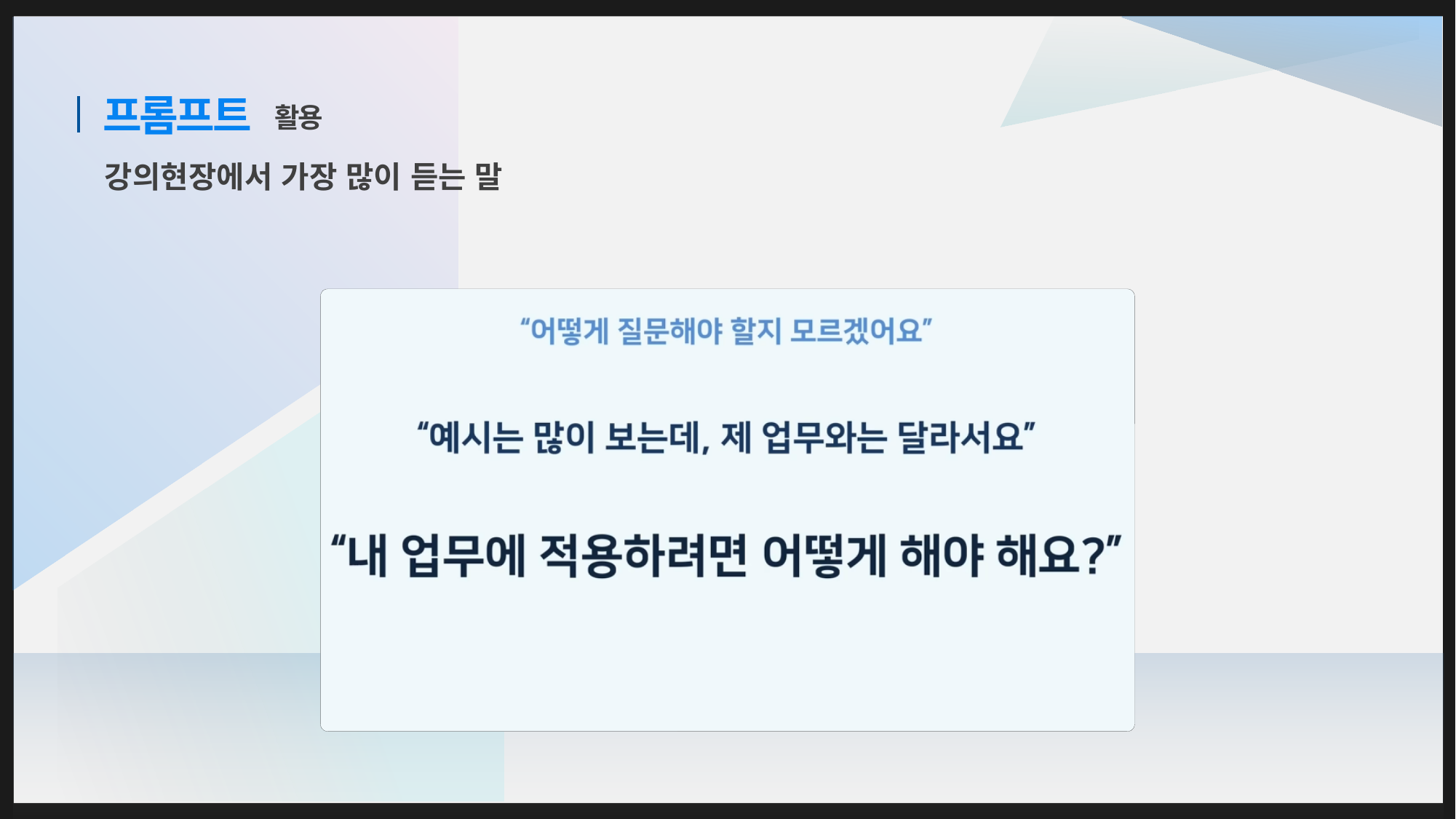

프롬프트
활용
강의현장에서 가장 많이 듣는 말

MS등 주요 솔루션 기업들이 자체 기업 서비스에 ChatGPT를 적극 활용하고 있다.